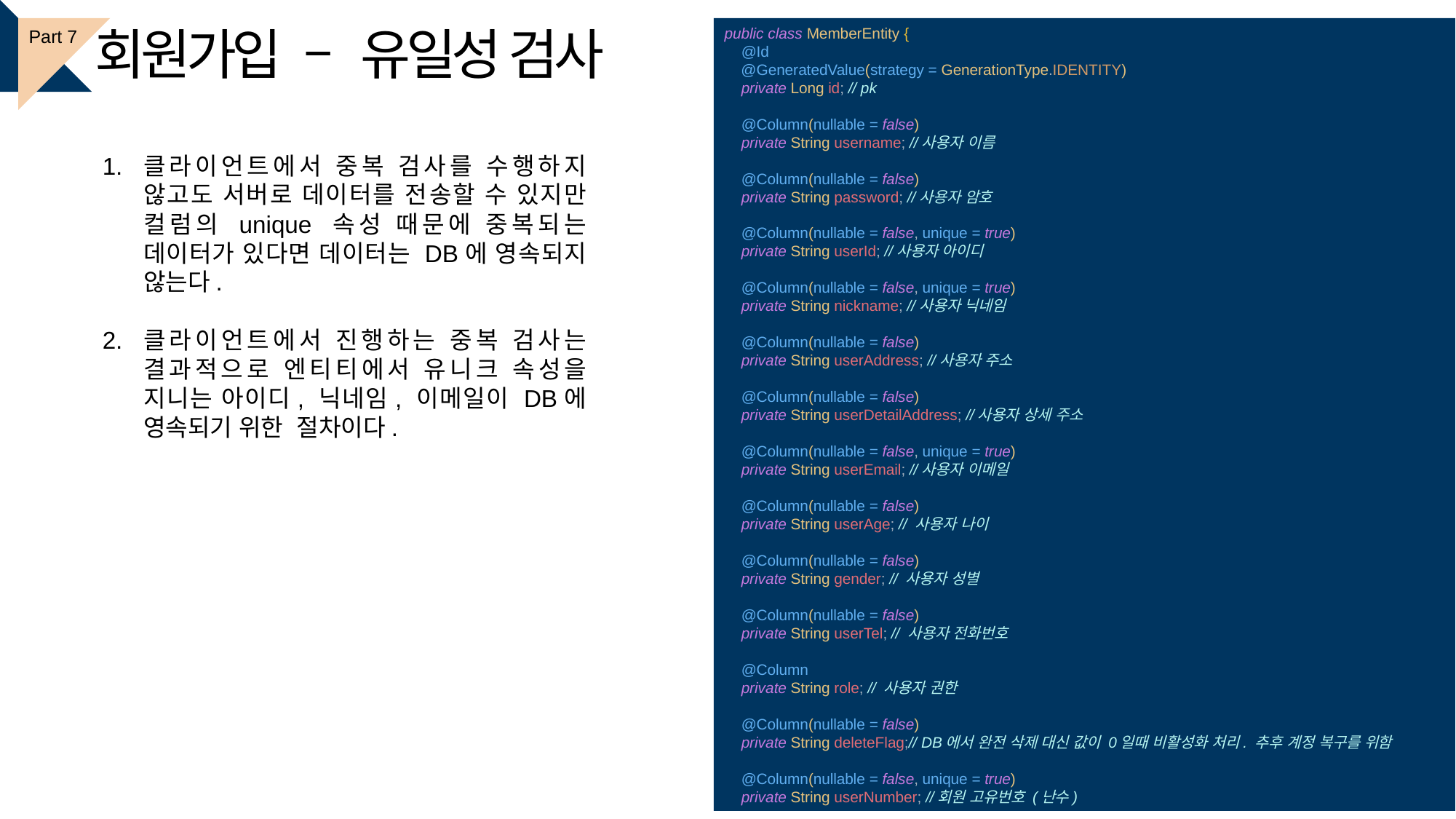

회원가입  –   유일성 검사

public class MemberEntity {
    @Id
    @GeneratedValue(strategy = GenerationType.IDENTITY)
    private Long id; // pk
    @Column(nullable = false)
    private String username; //사용자 이름
    @Column(nullable = false)
    private String password; //사용자 암호
    @Column(nullable = false, unique = true)
    private String userId; //사용자 아이디
    @Column(nullable = false, unique = true)
    private String nickname; //사용자 닉네임
    @Column(nullable = false)
    private String userAddress; //사용자 주소
    @Column(nullable = false)
    private String userDetailAddress; //사용자 상세 주소
    @Column(nullable = false, unique = true)
    private String userEmail; //사용자 이메일
    @Column(nullable = false)
    private String userAge; // 사용자 나이
    @Column(nullable = false)
    private String gender; // 사용자 성별
    @Column(nullable = false)
    private String userTel; // 사용자 전화번호
    @Column
    private String role; // 사용자 권한
    @Column(nullable = false)
    private String deleteFlag;// DB에서 완전 삭제 대신 값이 0일때 비활성화 처리. 추후 계정 복구를 위함
    @Column(nullable = false, unique = true)
    private String userNumber; //회원 고유번호 (난수)
Part 7
클라이언트에서 중복 검사를 수행하지 않고도 서버로 데이터를 전송할 수 있지만 컬럼의 unique 속성 때문에 중복되는 데이터가 있다면 데이터는 DB에 영속되지 않는다.

클라이언트에서 진행하는 중복 검사는 결과적으로 엔티티에서 유니크 속성을 지니는 아이디, 닉네임, 이메일이 DB에 영속되기 위한  절차이다.